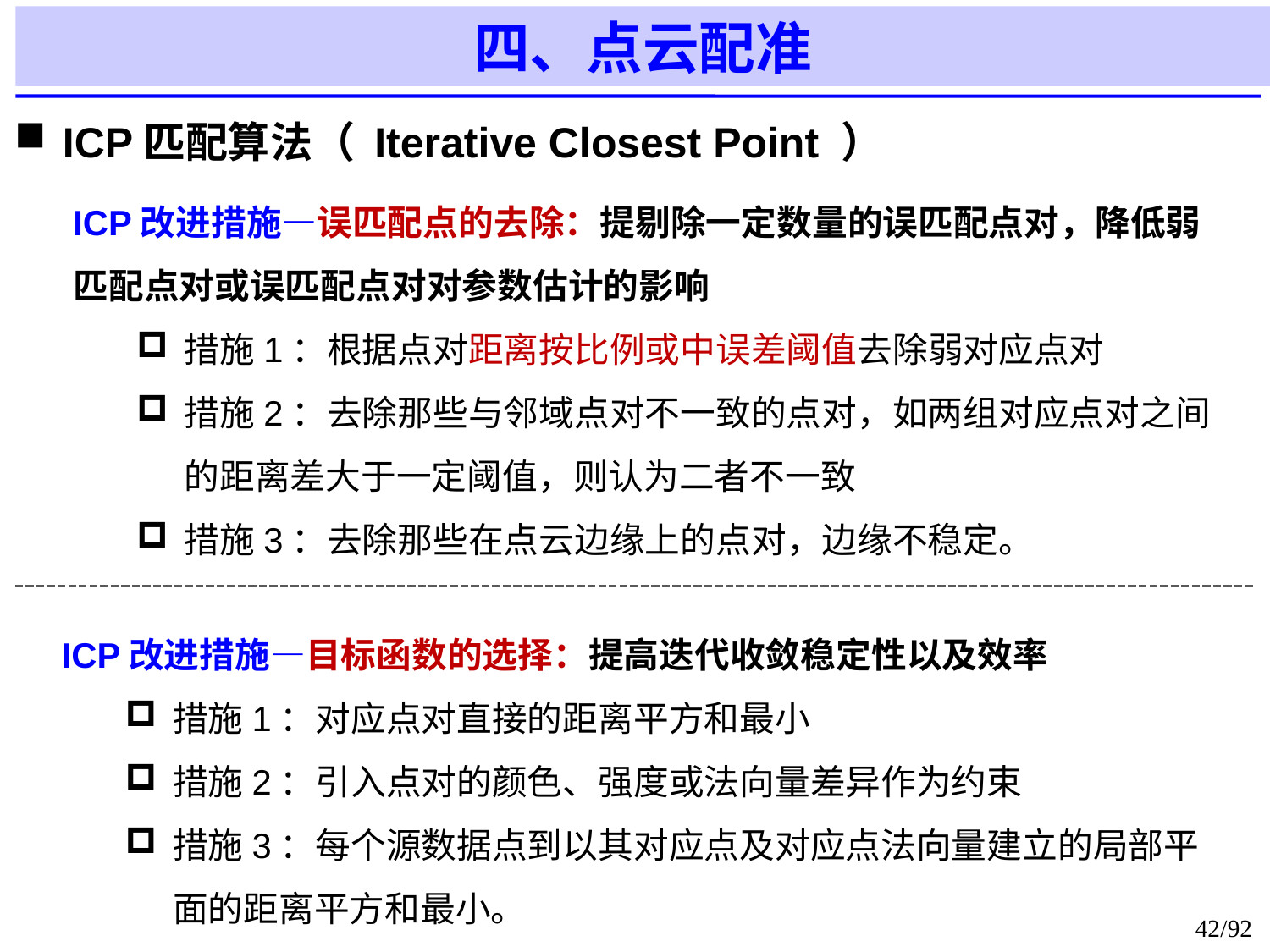

四、点云配准

ICP匹配算法（ Iterative Closest Point ）
ICP改进措施—误匹配点的去除：提剔除一定数量的误匹配点对，降低弱匹配点对或误匹配点对对参数估计的影响
措施1：根据点对距离按比例或中误差阈值去除弱对应点对
措施2：去除那些与邻域点对不一致的点对，如两组对应点对之间的距离差大于一定阈值，则认为二者不一致
措施3：去除那些在点云边缘上的点对，边缘不稳定。
ICP改进措施—目标函数的选择：提高迭代收敛稳定性以及效率
措施1：对应点对直接的距离平方和最小
措施2：引入点对的颜色、强度或法向量差异作为约束
措施3：每个源数据点到以其对应点及对应点法向量建立的局部平面的距离平方和最小。
42/92